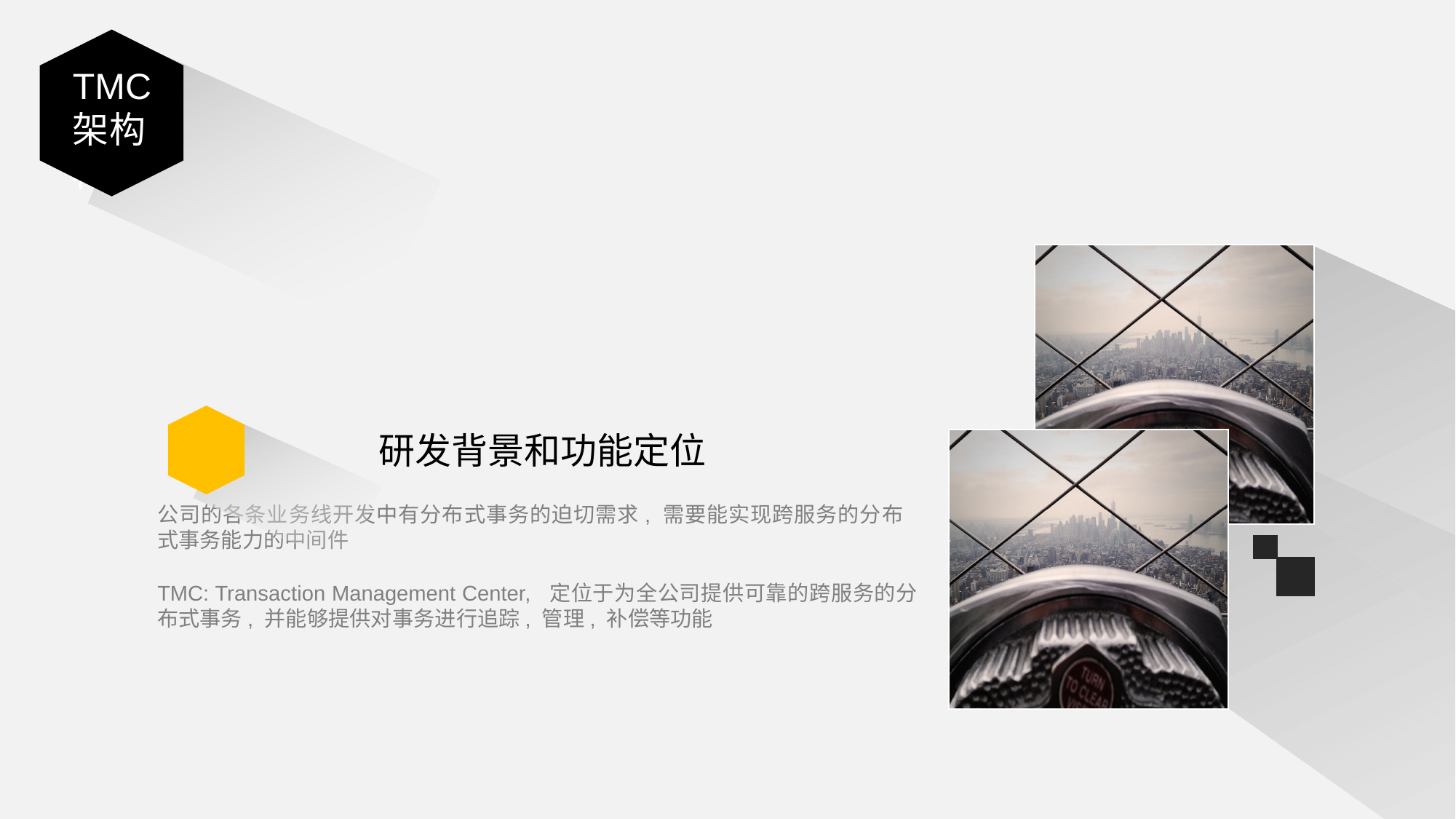

TMC架构
TMC架构

研发背景和功能定位

公司的各条业务线开发中有分布式事务的迫切需求, 需要能实现跨服务的分布式事务能力的中间件

TMC: Transaction Management Center,  定位于为全公司提供可靠的跨服务的分布式事务, 并能够提供对事务进行追踪, 管理, 补偿等功能